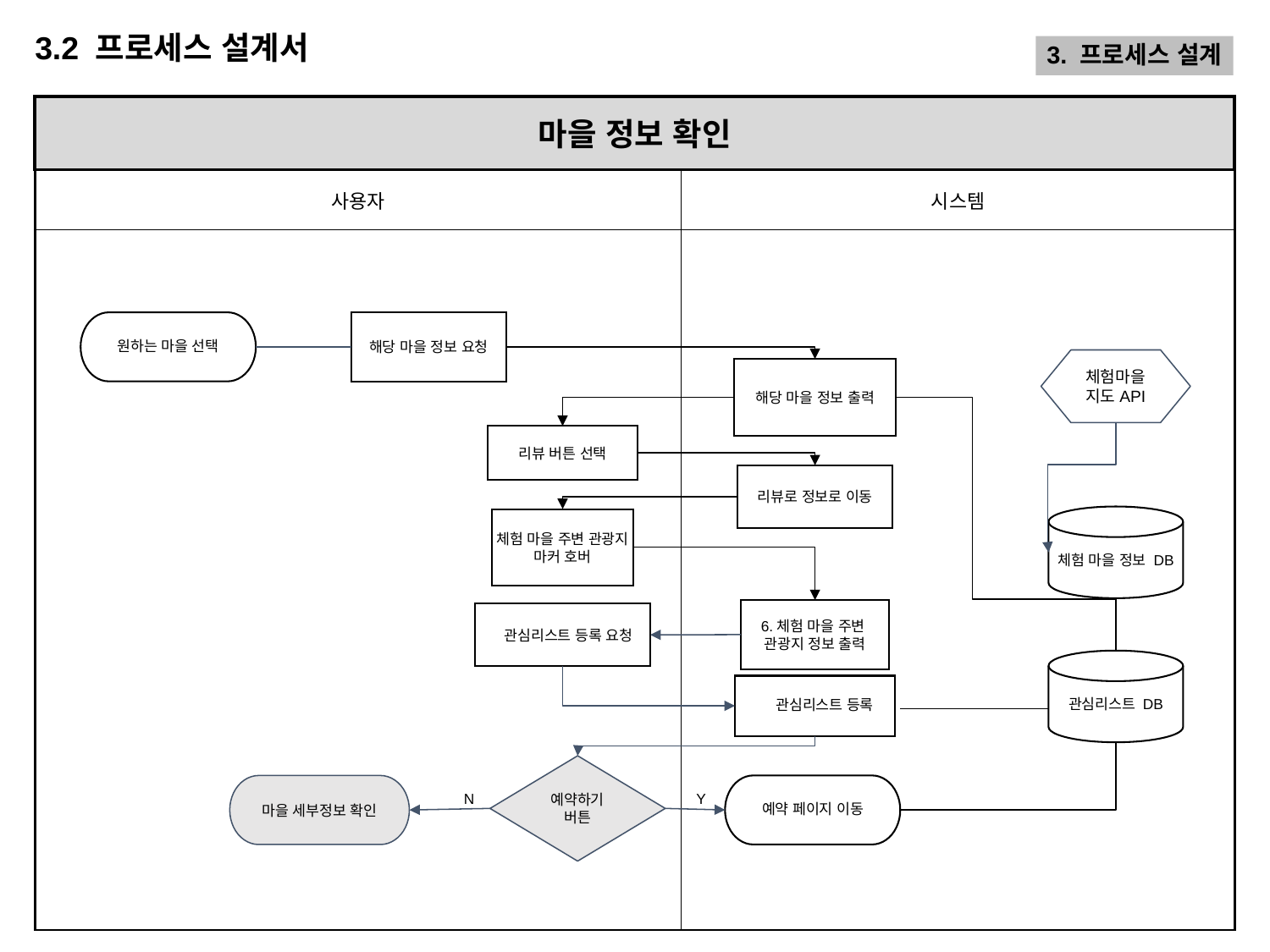

# 3.2 프로세스 설계서
3. 프로세스 설계
3. 프로세스 설계
마을 정보 확인
| 사용자 | 시스템 |
| --- | --- |
|  |  |
원하는 마을 선택
해당 마을 정보 요청
체험마을 지도API
해당 마을 정보 출력
리뷰 버튼 선택
리뷰로 정보로 이동
체험 마을 정보 DB
체험 마을 주변 관광지 마커 호버
6.체험 마을 주변
관광지 정보 출력
  관심리스트 등록 요청
관심리스트 DB
     관심리스트 등록
예약하기 버튼
예약 페이지 이동
마을 세부정보 확인
N
Y